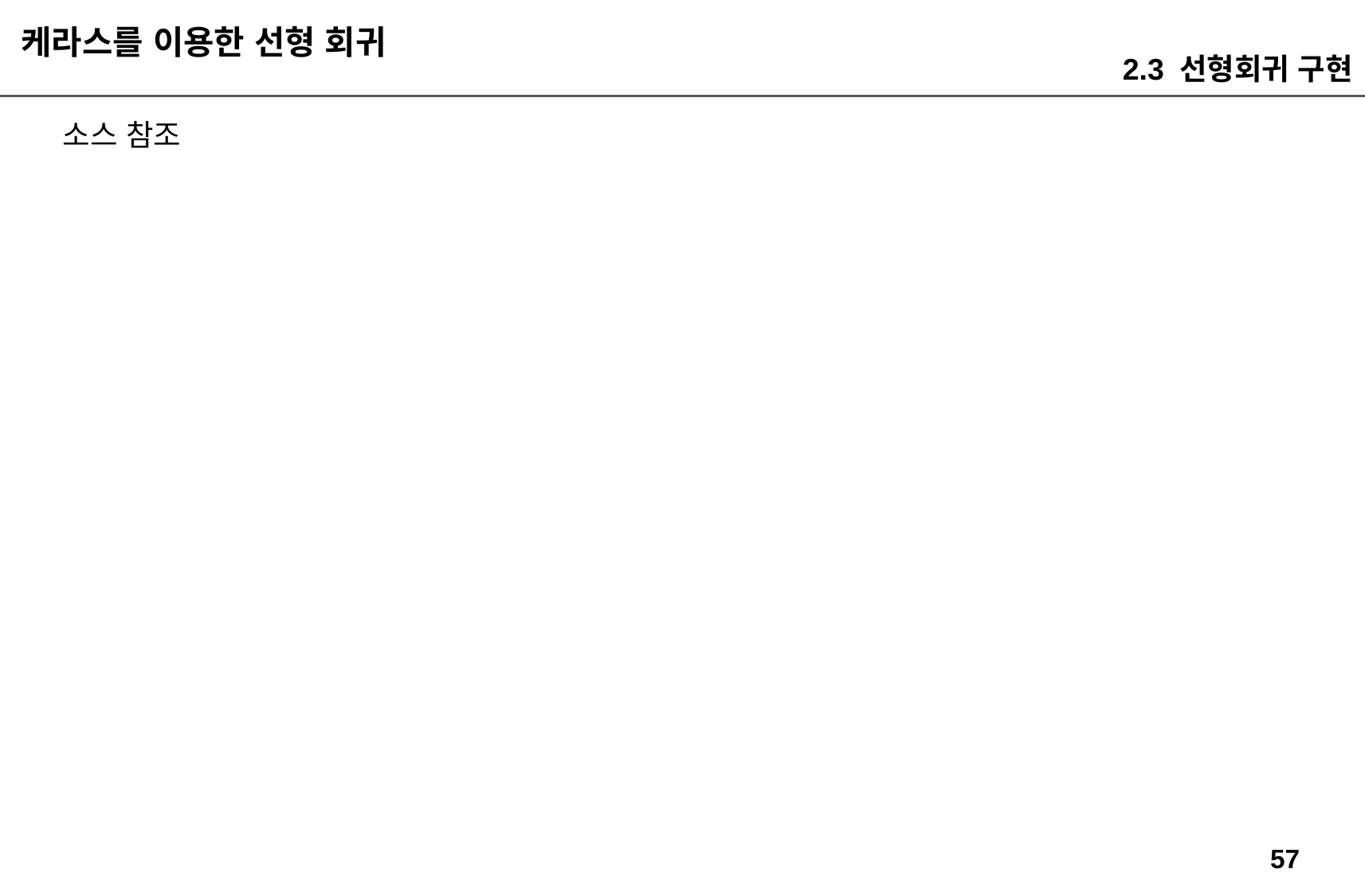

케라스를 이용한 선형 회귀
2.3 선형회귀 구현
소스 참조